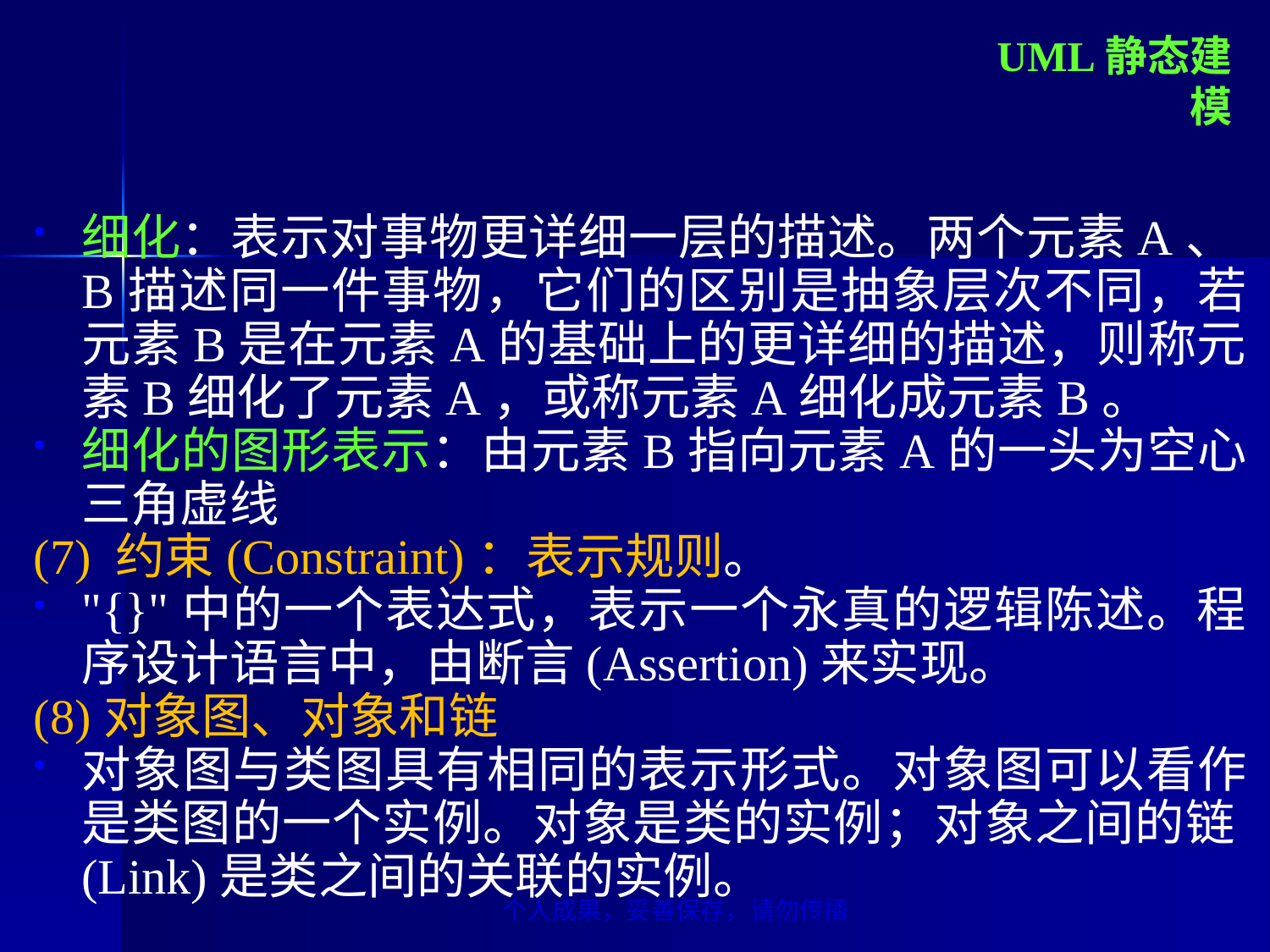

UML静态建模
细化：表示对事物更详细一层的描述。两个元素A、B描述同一件事物，它们的区别是抽象层次不同，若元素B是在元素A的基础上的更详细的描述，则称元素B细化了元素A，或称元素A细化成元素B。
细化的图形表示：由元素B指向元素A的一头为空心三角虚线
(7) 约束(Constraint)：表示规则。
"{}"中的一个表达式，表示一个永真的逻辑陈述。程序设计语言中，由断言(Assertion)来实现。
(8)对象图、对象和链
对象图与类图具有相同的表示形式。对象图可以看作是类图的一个实例。对象是类的实例；对象之间的链(Link)是类之间的关联的实例。

个人成果，妥善保存，请勿传播